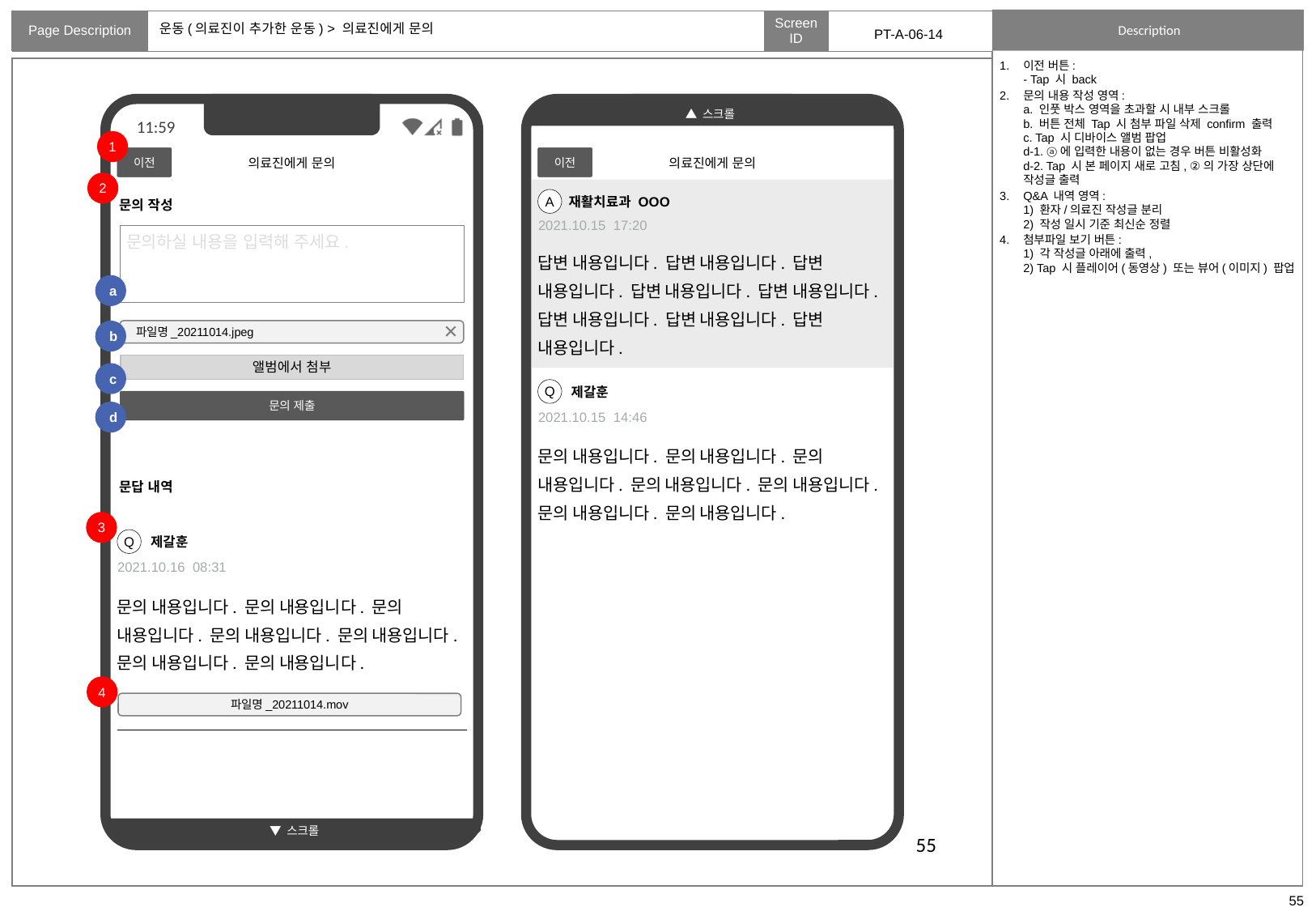

# 운동(의료진이 추가한 운동) > 의료진에게 문의
PT-A-06-14
이전 버튼:
- Tap 시 back
문의 내용 작성 영역:
a. 인풋 박스 영역을 초과할 시 내부 스크롤
b. 버튼 전체 Tap 시 첨부 파일 삭제 confirm 출력
c. Tap 시 디바이스 앨범 팝업
d-1. ⓐ에 입력한 내용이 없는 경우 버튼 비활성화
d-2. Tap 시 본 페이지 새로 고침, ②의 가장 상단에 작성글 출력
Q&A 내역 영역:
1) 환자/의료진 작성글 분리
2) 작성 일시 기준 최신순 정렬
첨부파일 보기 버튼:
1) 각 작성글 아래에 출력,
2) Tap 시 플레이어(동영상) 또는 뷰어(이미지) 팝업
1
의료진에게 문의
의료진에게 문의
2

A
재활치료과 OOO
문의 작성
2021.10.15  17:20

문의하실 내용을 입력해 주세요.
답변 내용입니다. 답변 내용입니다. 답변 내용입니다. 답변 내용입니다. 답변 내용입니다. 답변 내용입니다. 답변 내용입니다. 답변 내용입니다.
a
파일명_20211014.jpeg

b

앨범에서 첨부
c
Q
제갈훈

문의 제출
d
2021.10.15  14:46
문의 내용입니다. 문의 내용입니다. 문의 내용입니다. 문의 내용입니다. 문의 내용입니다. 문의 내용입니다. 문의 내용입니다.
문답 내역
3
Q
제갈훈
2021.10.16  08:31
문의 내용입니다. 문의 내용입니다. 문의 내용입니다. 문의 내용입니다. 문의 내용입니다. 문의 내용입니다. 문의 내용입니다.
4

파일명_20211014.mov

55